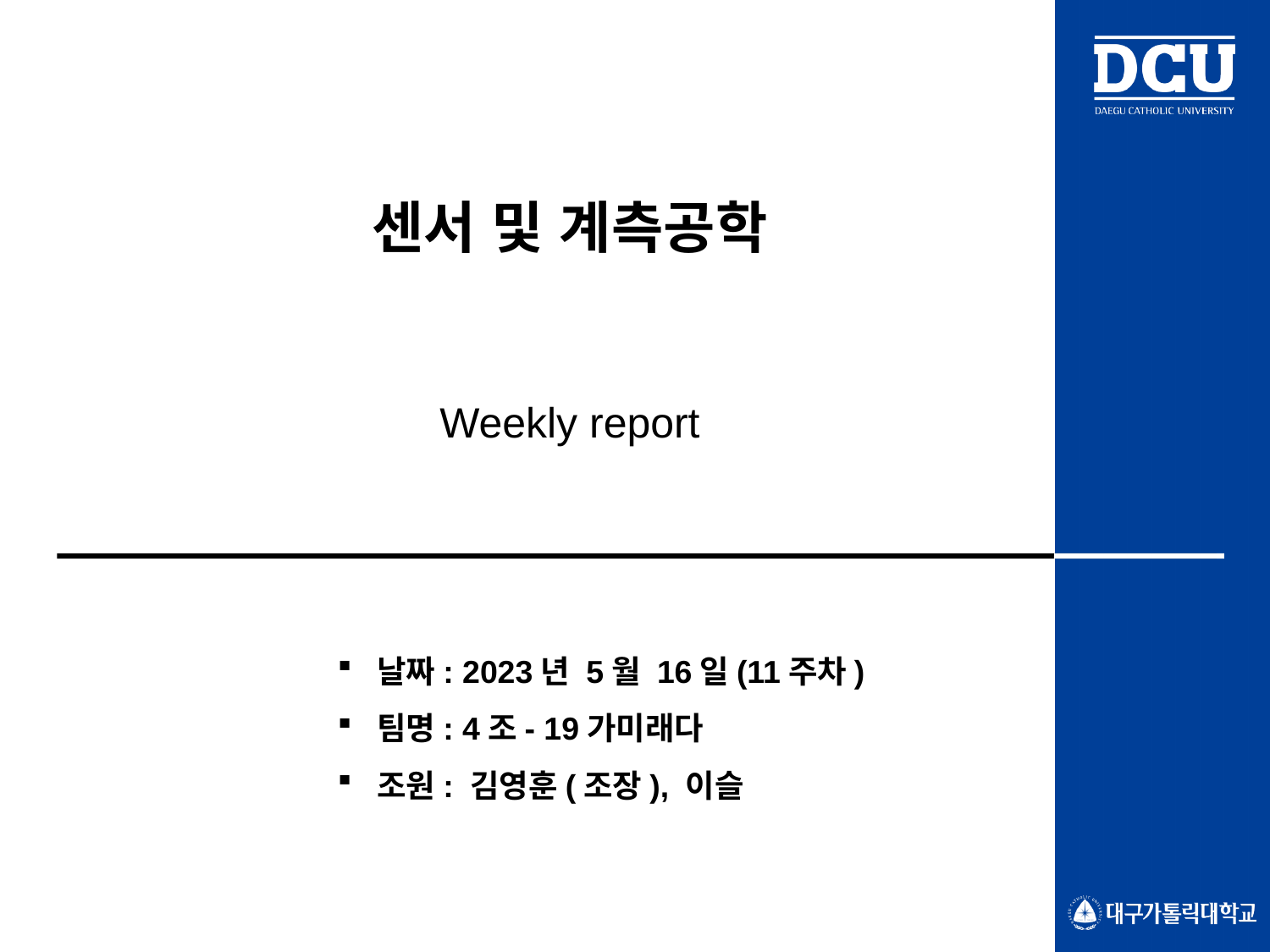

센서 및 계측공학

Weekly report

날짜: 2023년 5월 16일(11주차)
팀명: 4조- 19가미래다
조원: 김영훈(조장), 이슬